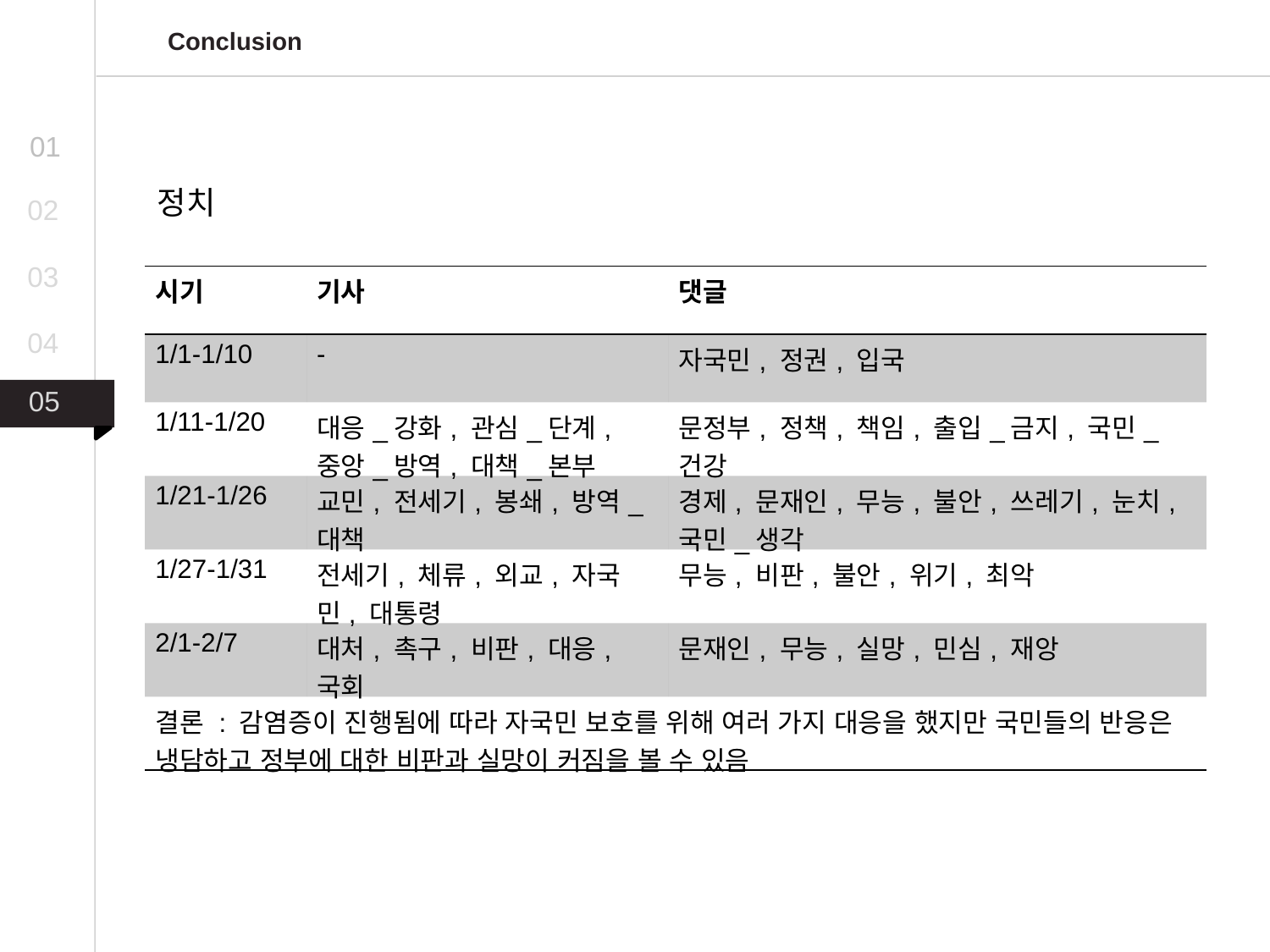

Conclusion
01
정치
02
03
| 시기 | 기사 | 댓글 |
| --- | --- | --- |
| 1/1-1/10 | - | 자국민, 정권, 입국 |
| 1/11-1/20 | 대응\_강화, 관심\_단계, 중앙\_방역, 대책\_본부 | 문정부, 정책, 책임, 출입\_금지, 국민\_건강 |
| 1/21-1/26 | 교민, 전세기, 봉쇄, 방역\_대책 | 경제, 문재인, 무능, 불안, 쓰레기, 눈치, 국민\_생각 |
| 1/27-1/31 | 전세기, 체류, 외교, 자국민, 대통령 | 무능, 비판, 불안, 위기, 최악 |
| 2/1-2/7 | 대처, 촉구, 비판, 대응, 국회 | 문재인, 무능, 실망, 민심, 재앙 |
| 결론 : 감염증이 진행됨에 따라 자국민 보호를 위해 여러 가지 대응을 했지만 국민들의 반응은 냉담하고 정부에 대한 비판과 실망이 커짐을 볼 수 있음 |  |  |
04
05